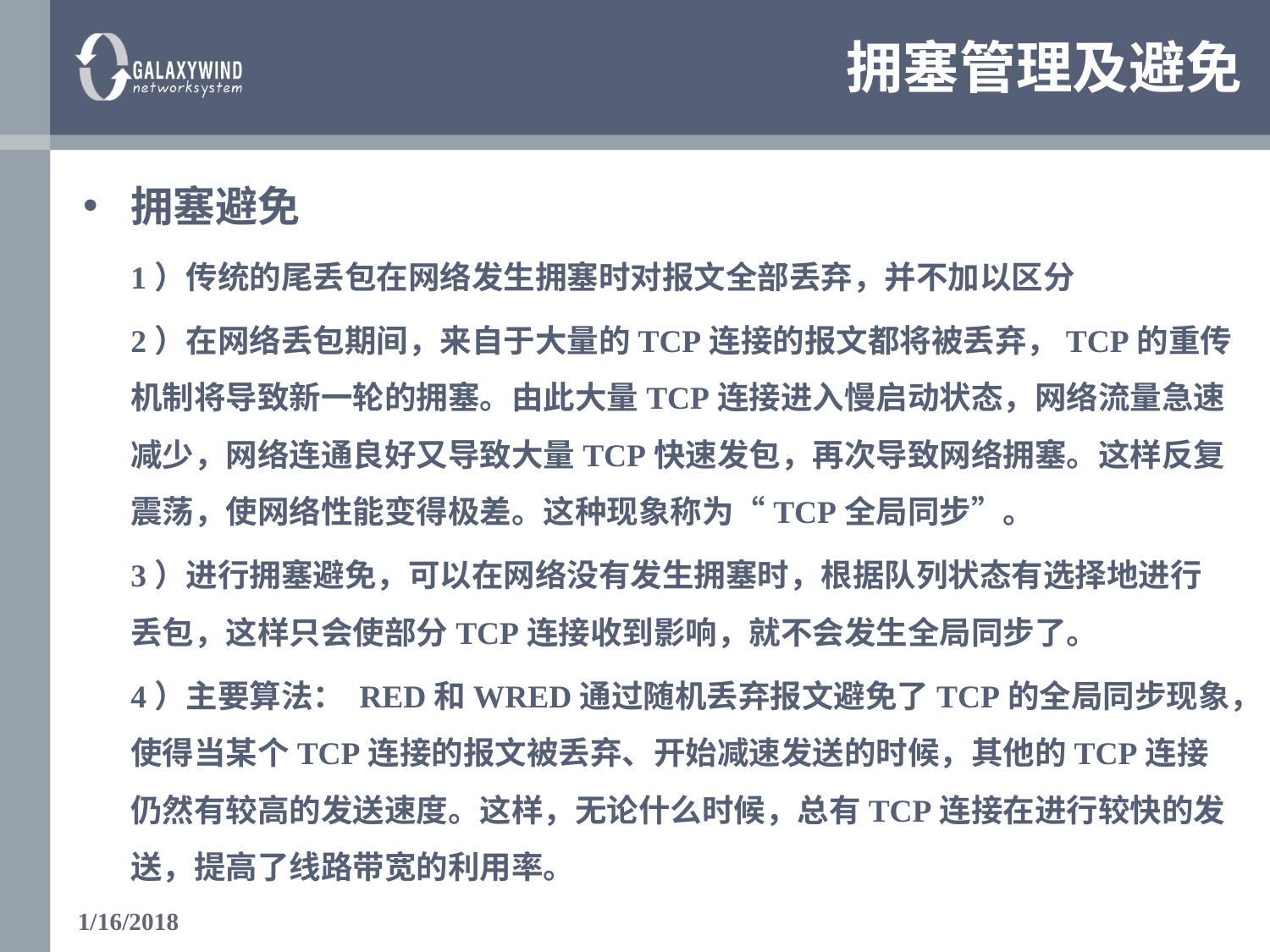

# 拥塞管理及避免
拥塞避免
	1）传统的尾丢包在网络发生拥塞时对报文全部丢弃，并不加以区分
	2）在网络丢包期间，来自于大量的TCP连接的报文都将被丢弃，TCP的重传机制将导致新一轮的拥塞。由此大量TCP连接进入慢启动状态，网络流量急速减少，网络连通良好又导致大量TCP快速发包，再次导致网络拥塞。这样反复震荡，使网络性能变得极差。这种现象称为“TCP全局同步”。
	3）进行拥塞避免，可以在网络没有发生拥塞时，根据队列状态有选择地进行丢包，这样只会使部分TCP连接收到影响，就不会发生全局同步了。
	4）主要算法： RED和WRED通过随机丢弃报文避免了TCP的全局同步现象，使得当某个TCP连接的报文被丢弃、开始减速发送的时候，其他的TCP连接仍然有较高的发送速度。这样，无论什么时候，总有TCP连接在进行较快的发送，提高了线路带宽的利用率。

1/16/2018